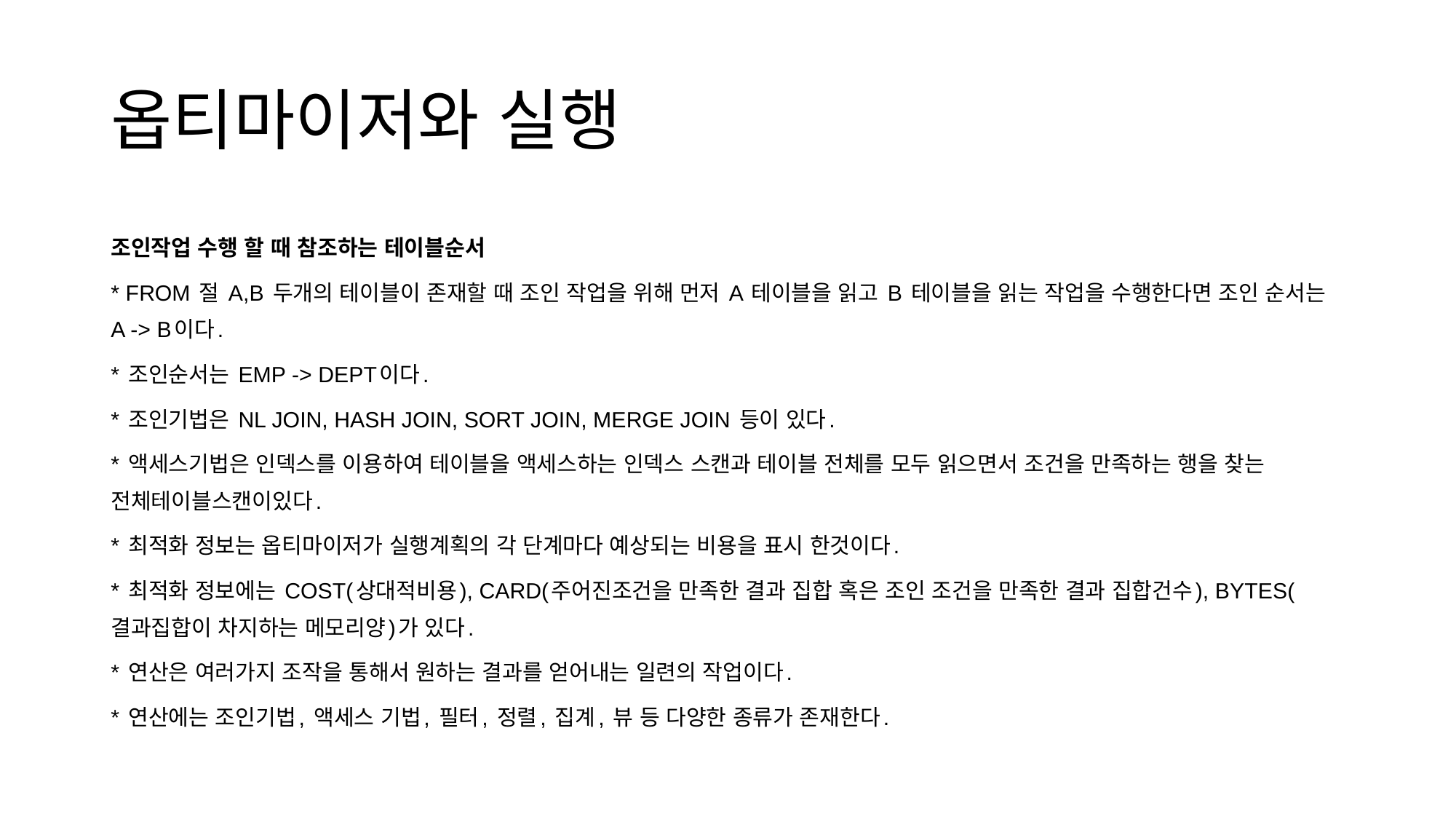

# 옵티마이저와 실행
조인작업 수행 할 때 참조하는 테이블순서
* FROM 절 A,B 두개의 테이블이 존재할 때 조인 작업을 위해 먼저 A 테이블을 읽고 B 테이블을 읽는 작업을 수행한다면 조인 순서는 A -> B이다.
* 조인순서는 EMP -> DEPT이다.
* 조인기법은 NL JOIN, HASH JOIN, SORT JOIN, MERGE JOIN 등이 있다.
* 액세스기법은 인덱스를 이용하여 테이블을 액세스하는 인덱스 스캔과 테이블 전체를 모두 읽으면서 조건을 만족하는 행을 찾는 전체테이블스캔이있다.
* 최적화 정보는 옵티마이저가 실행계획의 각 단계마다 예상되는 비용을 표시 한것이다.
* 최적화 정보에는 COST(상대적비용), CARD(주어진조건을 만족한 결과 집합 혹은 조인 조건을 만족한 결과 집합건수), BYTES(결과집합이 차지하는 메모리양)가 있다.
* 연산은 여러가지 조작을 통해서 원하는 결과를 얻어내는 일련의 작업이다.
* 연산에는 조인기법, 액세스 기법, 필터, 정렬, 집계, 뷰 등 다양한 종류가 존재한다.